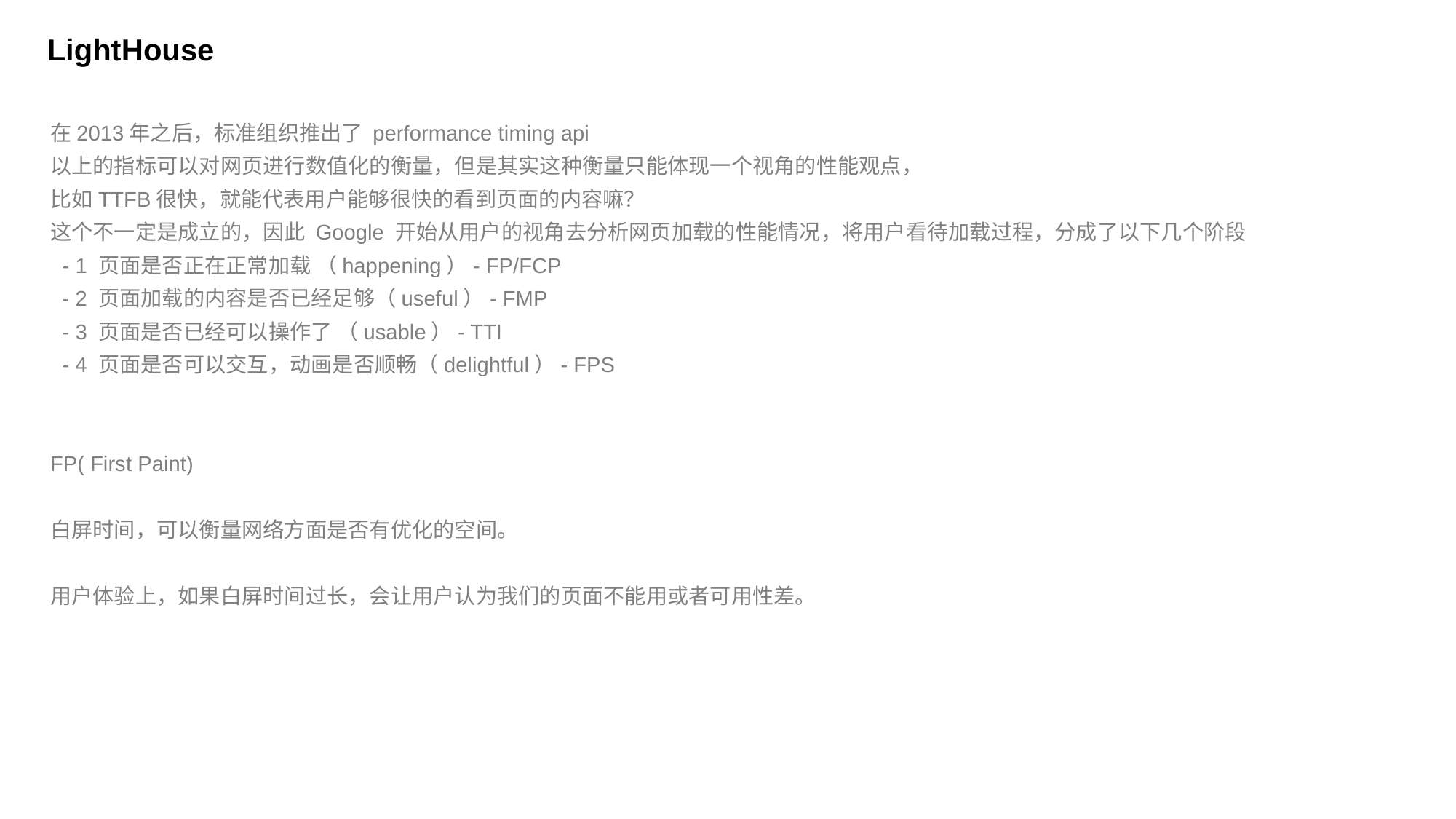

LightHouse
在2013年之后，标准组织推出了 performance timing api
以上的指标可以对网页进行数值化的衡量，但是其实这种衡量只能体现一个视角的性能观点，
比如TTFB很快，就能代表用户能够很快的看到页面的内容嘛？
这个不一定是成立的，因此 Google 开始从用户的视角去分析网页加载的性能情况，将用户看待加载过程，分成了以下几个阶段
  - 1 页面是否正在正常加载 （happening）- FP/FCP
  - 2 页面加载的内容是否已经足够（useful）- FMP
  - 3 页面是否已经可以操作了 （usable）- TTI
  - 4 页面是否可以交互，动画是否顺畅（delightful）- FPS
FP( First Paint)
白屏时间，可以衡量网络方面是否有优化的空间。
用户体验上，如果白屏时间过长，会让用户认为我们的页面不能用或者可用性差。